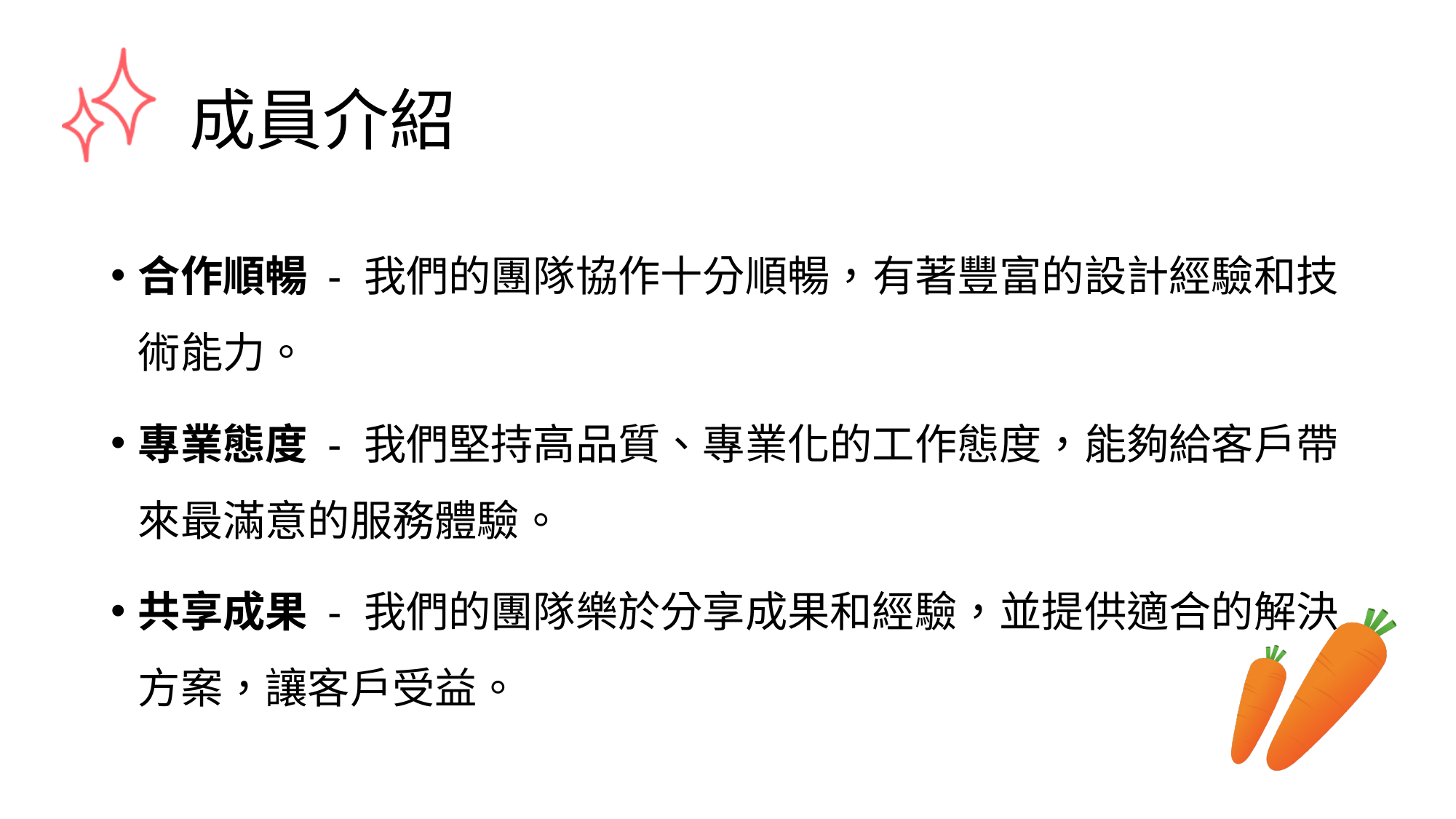

# 成員介紹
合作順暢 - 我們的團隊協作十分順暢，有著豐富的設計經驗和技術能力。
專業態度 - 我們堅持高品質、專業化的工作態度，能夠給客戶帶來最滿意的服務體驗。
共享成果 - 我們的團隊樂於分享成果和經驗，並提供適合的解決方案，讓客戶受益。